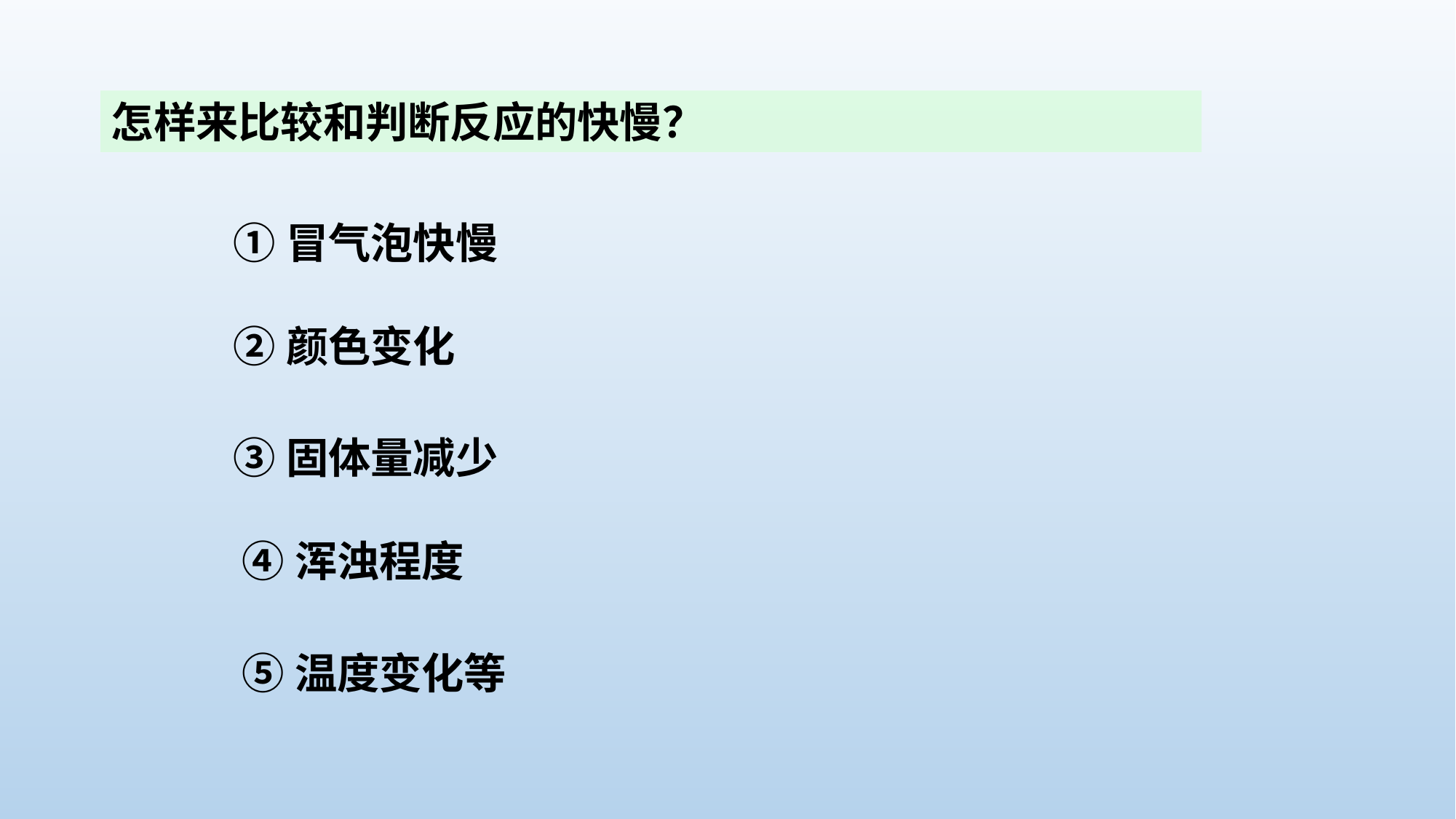

怎样来比较和判断反应的快慢？
①冒气泡快慢
②颜色变化
③固体量减少
④浑浊程度
⑤温度变化等